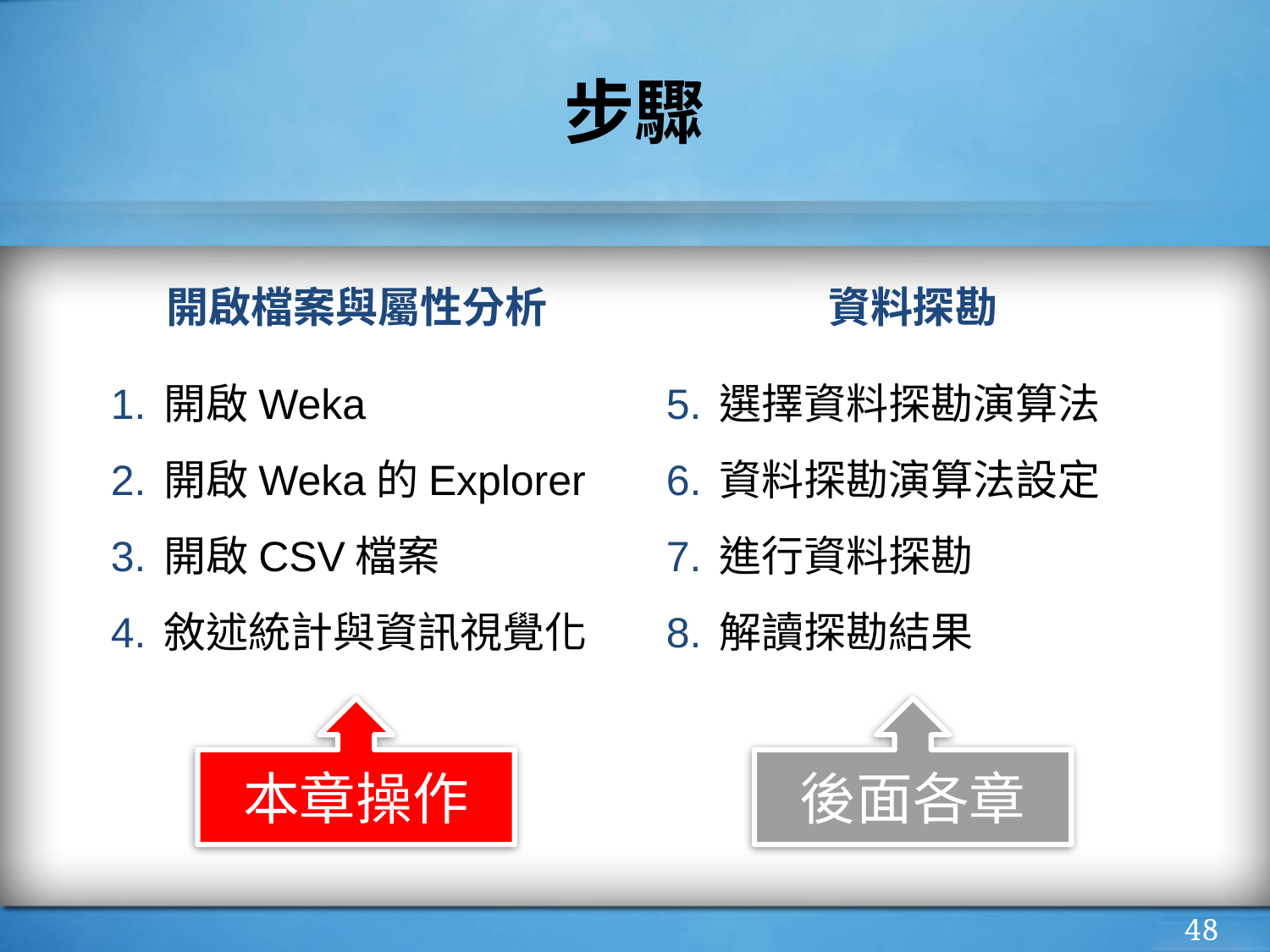

# 步驟
開啟檔案與屬性分析
資料探勘
開啟Weka
開啟Weka的Explorer
開啟CSV檔案
敘述統計與資訊視覺化
選擇資料探勘演算法
資料探勘演算法設定
進行資料探勘
解讀探勘結果
本章操作
後面各章
48